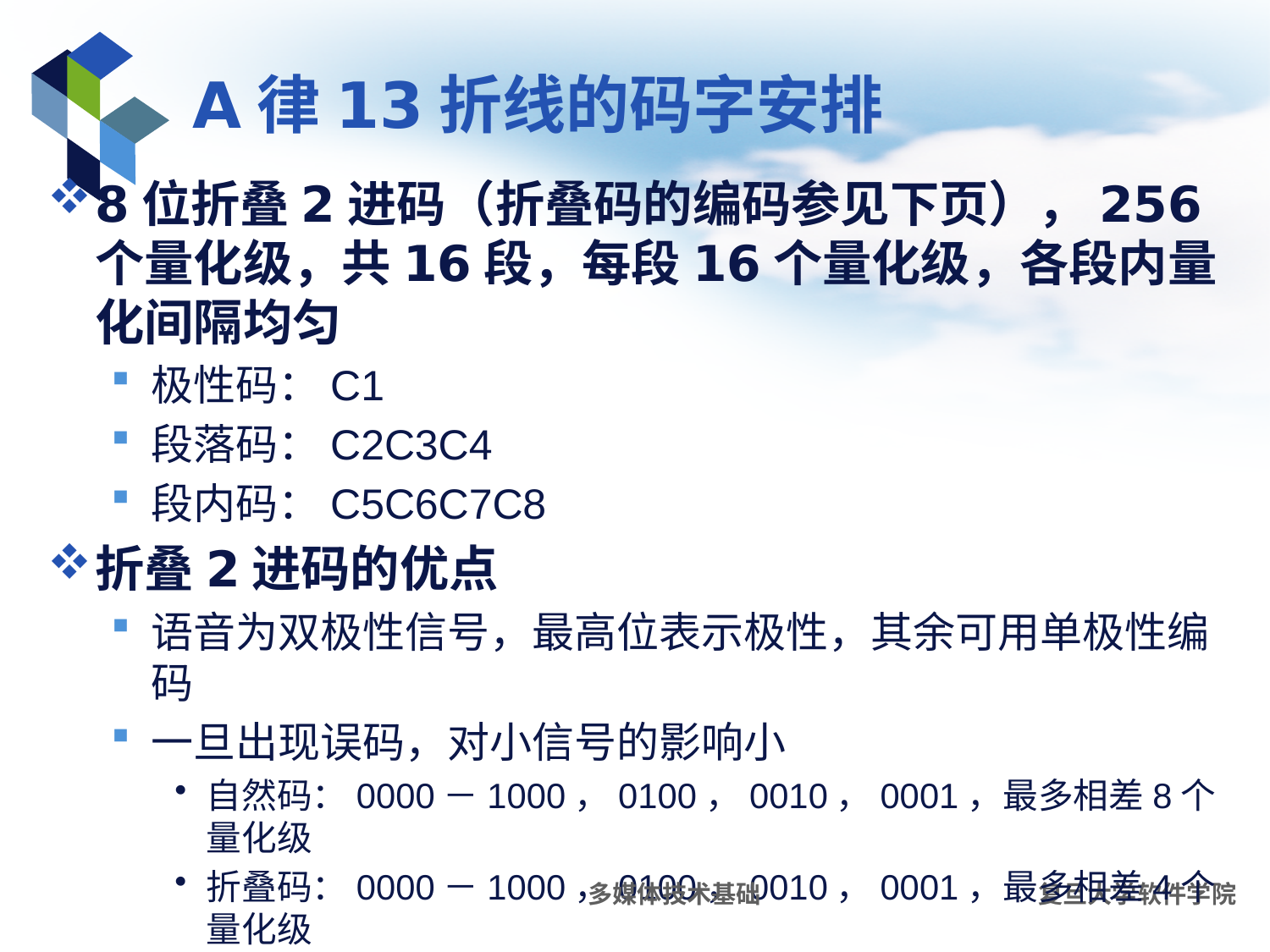

# A律13折线的码字安排
8位折叠2进码（折叠码的编码参见下页），256个量化级，共16段，每段16个量化级，各段内量化间隔均匀
极性码：C1
段落码：C2C3C4
段内码：C5C6C7C8
折叠2进码的优点
语音为双极性信号，最高位表示极性，其余可用单极性编码
一旦出现误码，对小信号的影响小
自然码：0000－1000，0100，0010，0001，最多相差8个量化级
折叠码：0000－1000，0100，0010，0001，最多相差4个量化级

多媒体技术基础